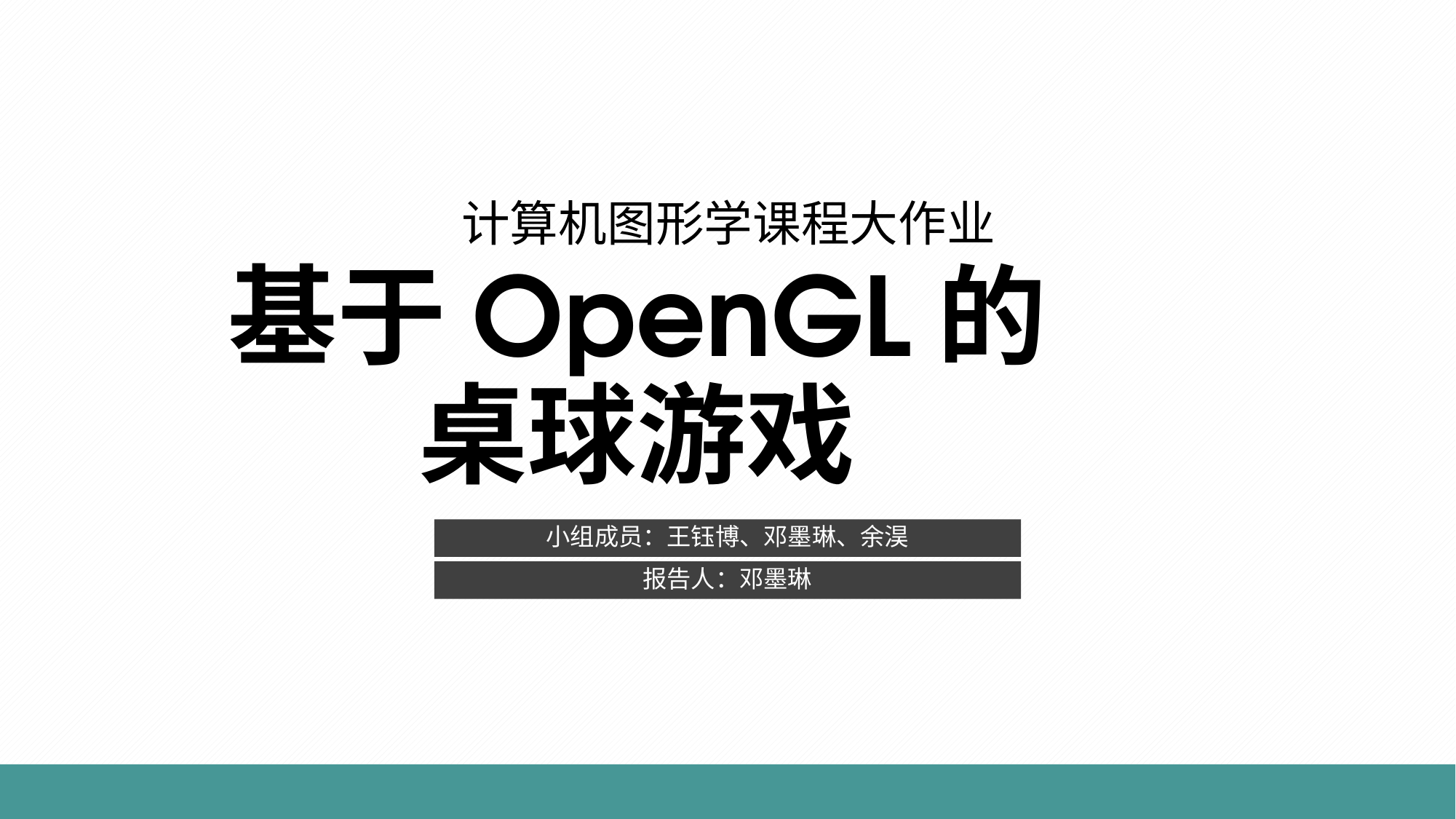

计算机图形学课程大作业
基于OpenGL的桌球游戏
小组成员：王钰博、邓墨琳、余淏

报告人：邓墨琳